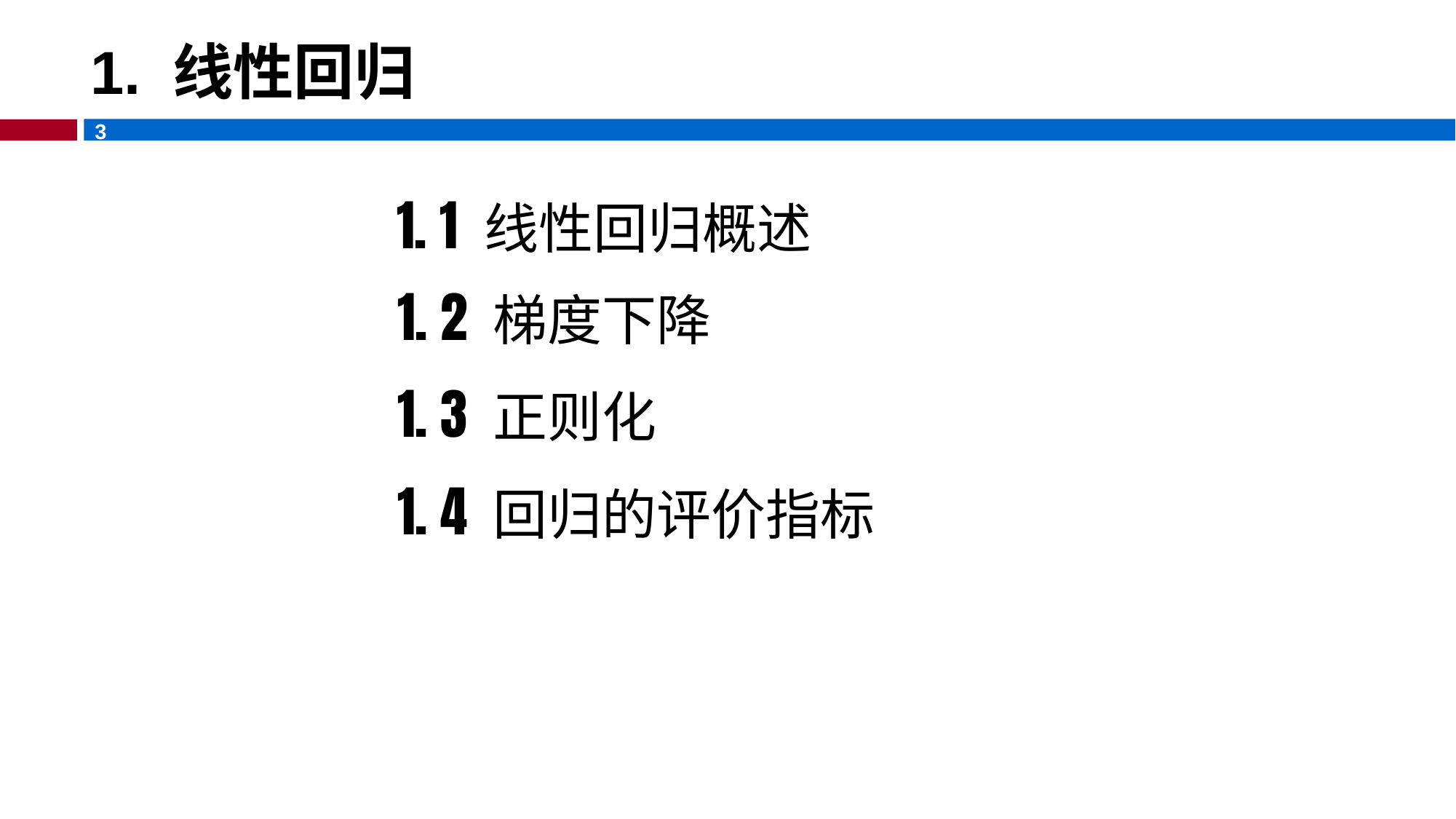

# 1. 线性回归
    1. 1 线性回归概述
    1. 2 梯度下降
    1. 3 正则化
    1. 4 回归的评价指标